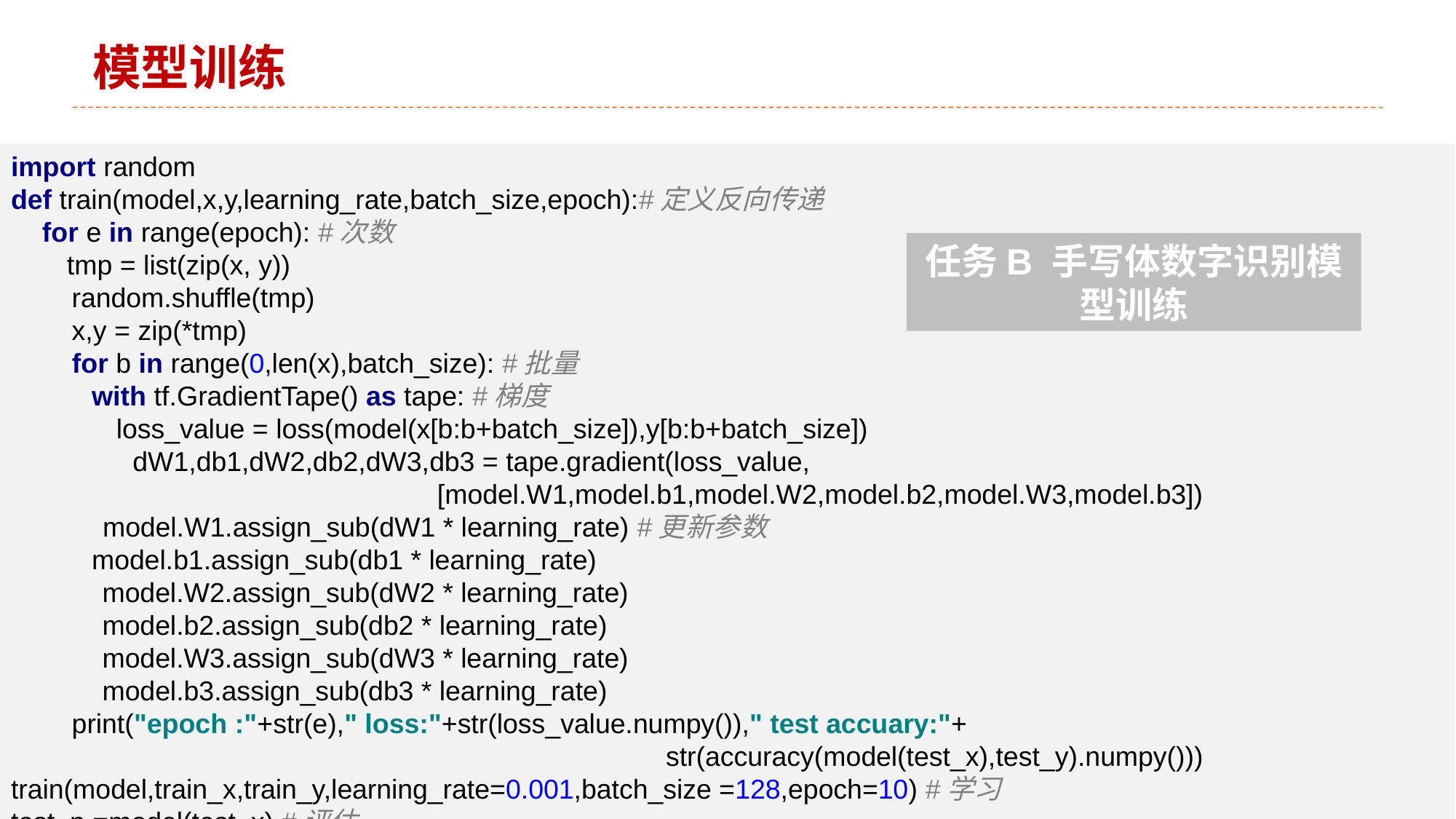

模型训练
import random
def train(model,x,y,learning_rate,batch_size,epoch):#定义反向传递
    for e in range(epoch): #次数
        tmp = list(zip(x, y))
        random.shuffle(tmp)
        x,y = zip(*tmp)
        for b in range(0,len(x),batch_size): #批量
            with tf.GradientTape() as tape: #梯度
                loss_value = loss(model(x[b:b+batch_size]),y[b:b+batch_size])
                dW1,db1,dW2,db2,dW3,db3 = tape.gradient(loss_value,
                                                        [model.W1,model.b1,model.W2,model.b2,model.W3,model.b3])
            model.W1.assign_sub(dW1 * learning_rate) #更新参数
            model.b1.assign_sub(db1 * learning_rate)
            model.W2.assign_sub(dW2 * learning_rate)
            model.b2.assign_sub(db2 * learning_rate)
            model.W3.assign_sub(dW3 * learning_rate)
            model.b3.assign_sub(db3 * learning_rate)
        print("epoch :"+str(e)," loss:"+str(loss_value.numpy())," test accuary:"+
						str(accuracy(model(test_x),test_y).numpy()))
train(model,train_x,train_y,learning_rate=0.001,batch_size =128,epoch=10) #学习
test_p =model(test_x) #评估
任务B 手写体数字识别模型训练